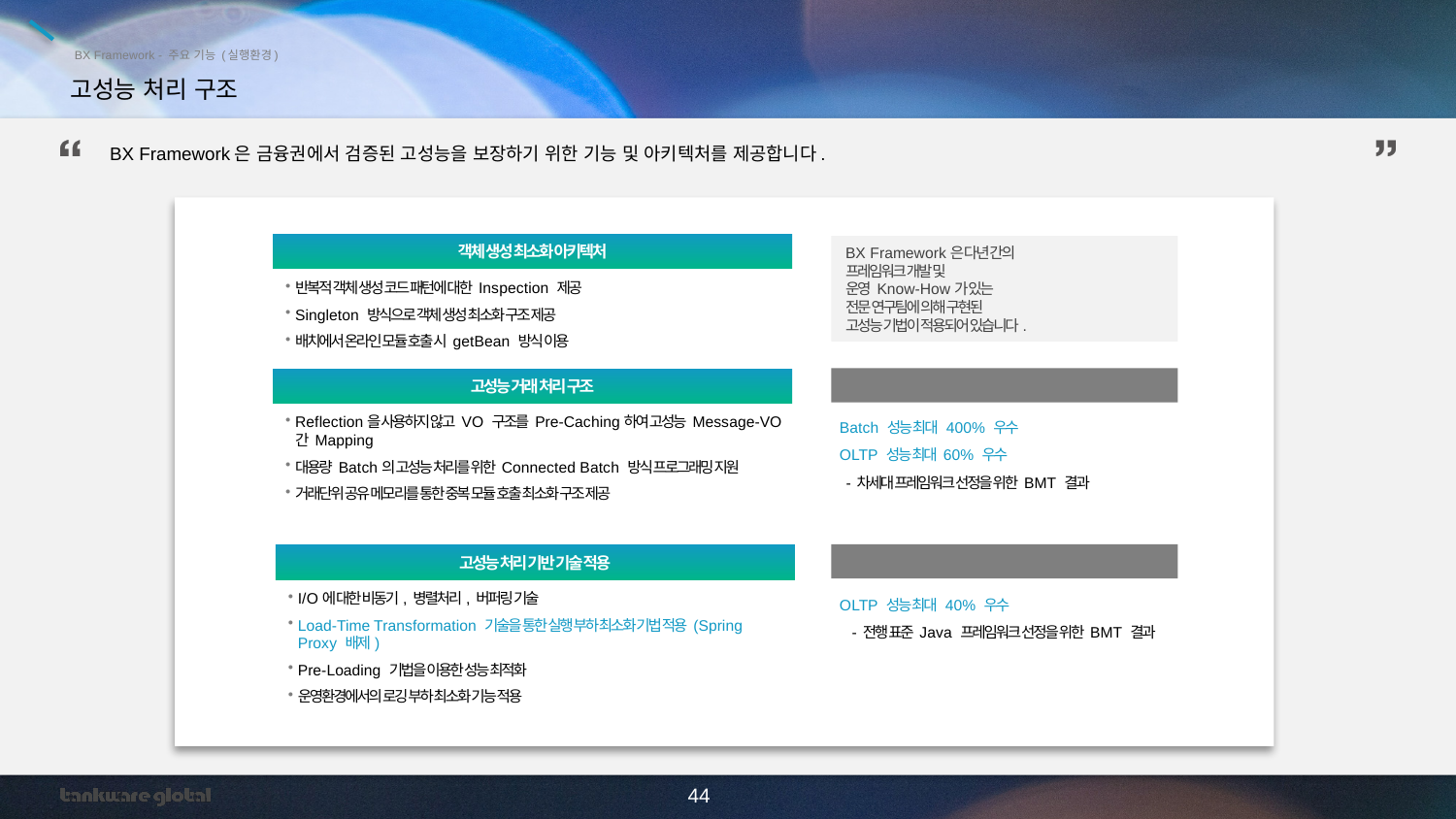

BX Framework - 주요 기능 (실행환경)
고성능 처리 구조
BX Framework은 금융권에서 검증된 고성능을 보장하기 위한 기능 및 아키텍처를 제공합니다.

객체 생성 최소화 아키텍처
BX Framework은 다년 간의
프레임워크 개발 및
운영 Know-How가 있는
전문 연구팀에 의해 구현된
고성능 기법이 적용되어 있습니다.
반복적 객체 생성 코드 패턴에 대한 Inspection 제공
Singleton 방식으로 객체 생성 최소화 구조 제공
배치에서 온라인 모듈 호출 시 getBean 방식 이용
2012년 H카드
고성능 거래 처리 구조
Batch 성능 최대  400% 우수
OLTP 성능 최대 60% 우수
  - 차세대 프레임워크 선정을 위한 BMT 결과
Reflection을 사용하지 않고 VO 구조를 Pre-Caching하여 고성능 Message-VO간 Mapping
대용량 Batch의 고성능 처리를 위한 Connected Batch 방식 프로그래밍 지원
거래단위 공유 메모리를 통한 중복 모듈 호출 최소화 구조 제공
2014년 S은행
고성능 처리 기반 기술 적용
OLTP 성능 최대  40% 우수
   - 전행 표준 Java 프레임워크 선정을 위한 BMT 결과
I/O에 대한 비동기, 병렬처리, 버퍼링 기술
Load-Time Transformation 기술을 통한 실행 부하 최소화 기법 적용 (Spring Proxy 배제)
Pre-Loading 기법을 이용한 성능 최적화
운영환경에서의 로깅 부하 최소화 기능 적용